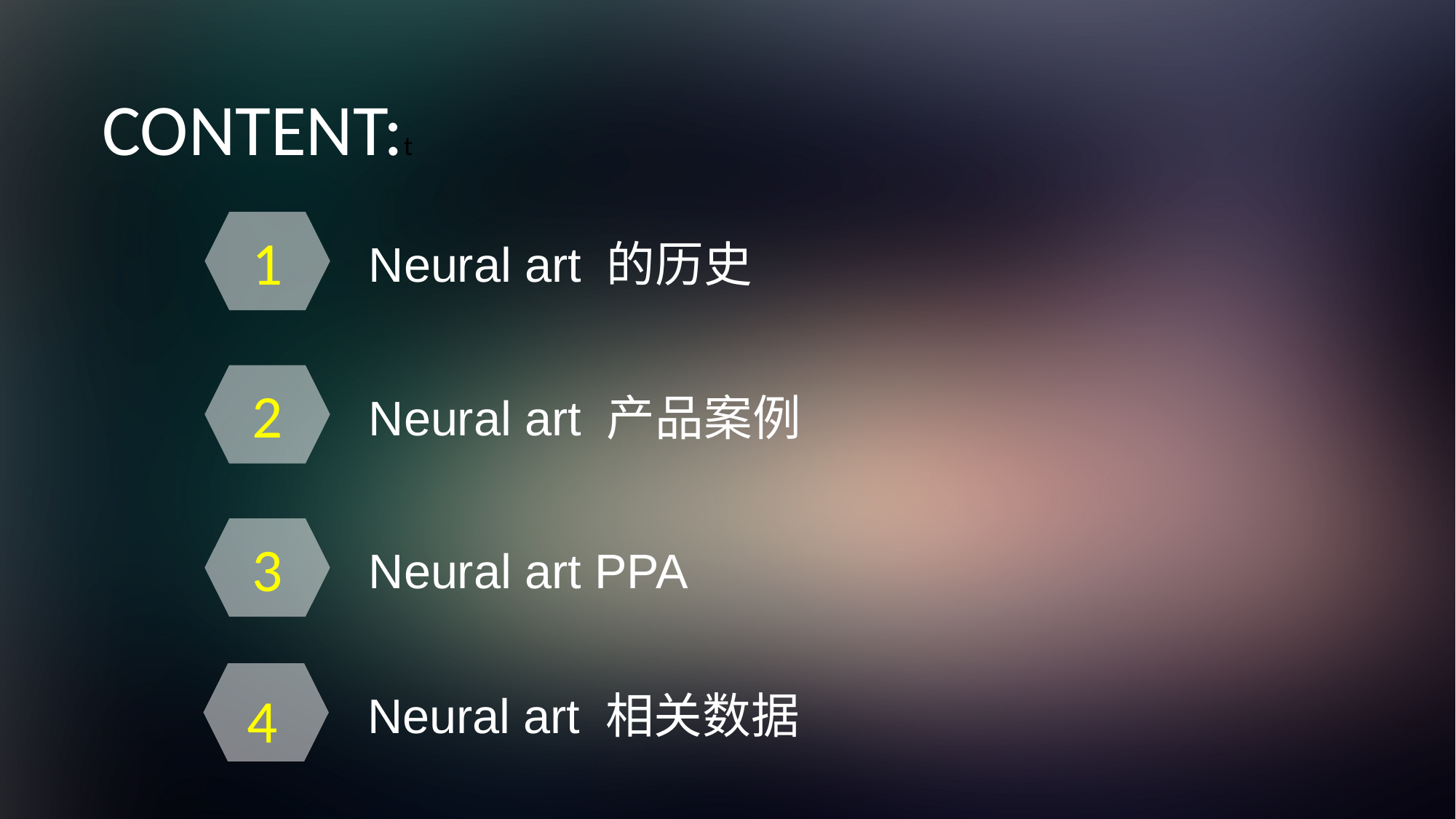

CONTENT:t

1
Neural art 的历史

2
Neural art 产品案例

3
Neural art PPA

4
Neural art 相关数据